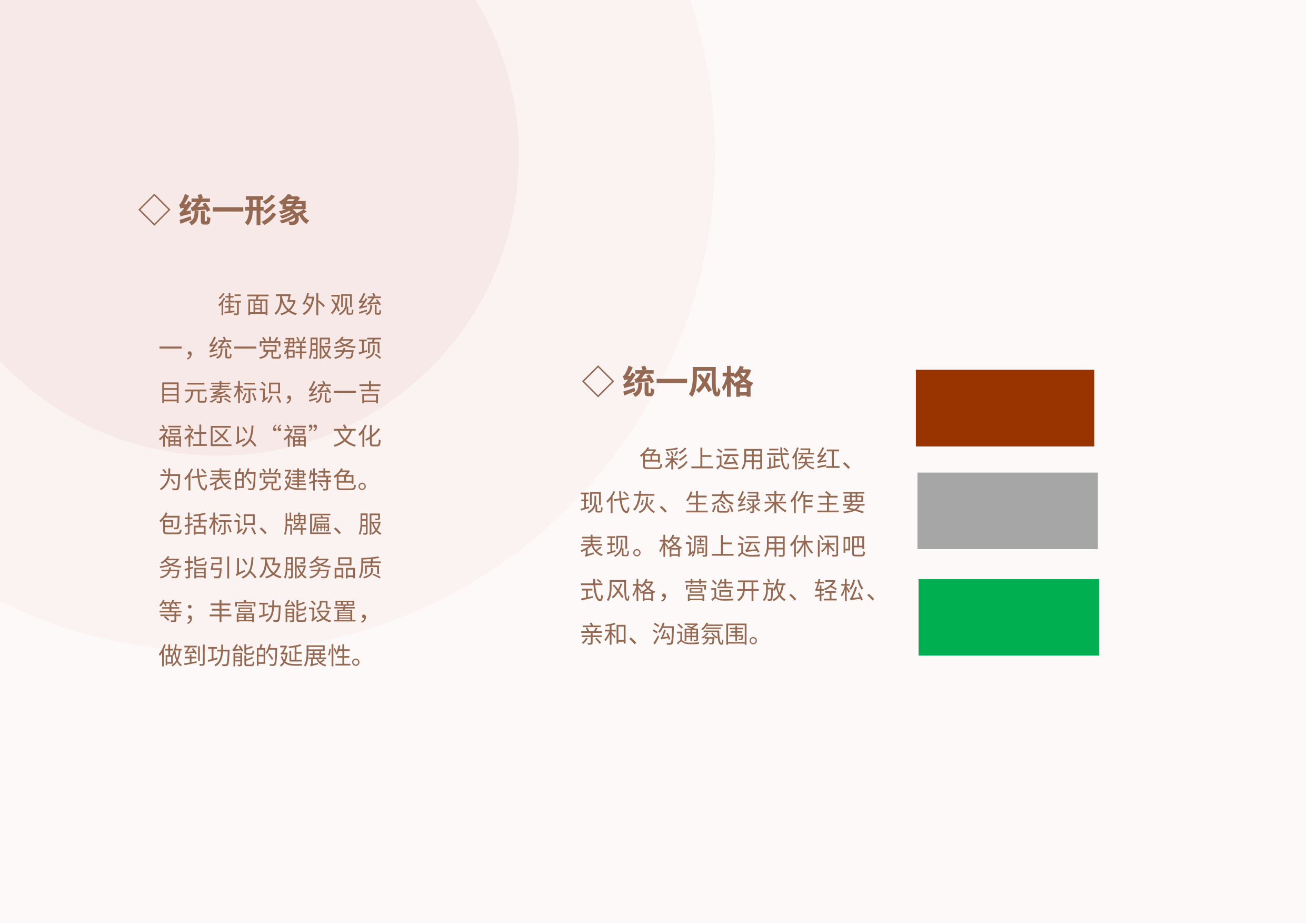

◇统一形象
街面及外观统一，统一党群服务项目元素标识，统一吉福社区以“福”文化为代表的党建特色。包括标识、牌匾、服务指引以及服务品质等；丰富功能设置，做到功能的延展性。
◇统一风格

色彩上运用武侯红、现代灰、生态绿来作主要表现。格调上运用休闲吧式风格，营造开放、轻松、亲和、沟通氛围。